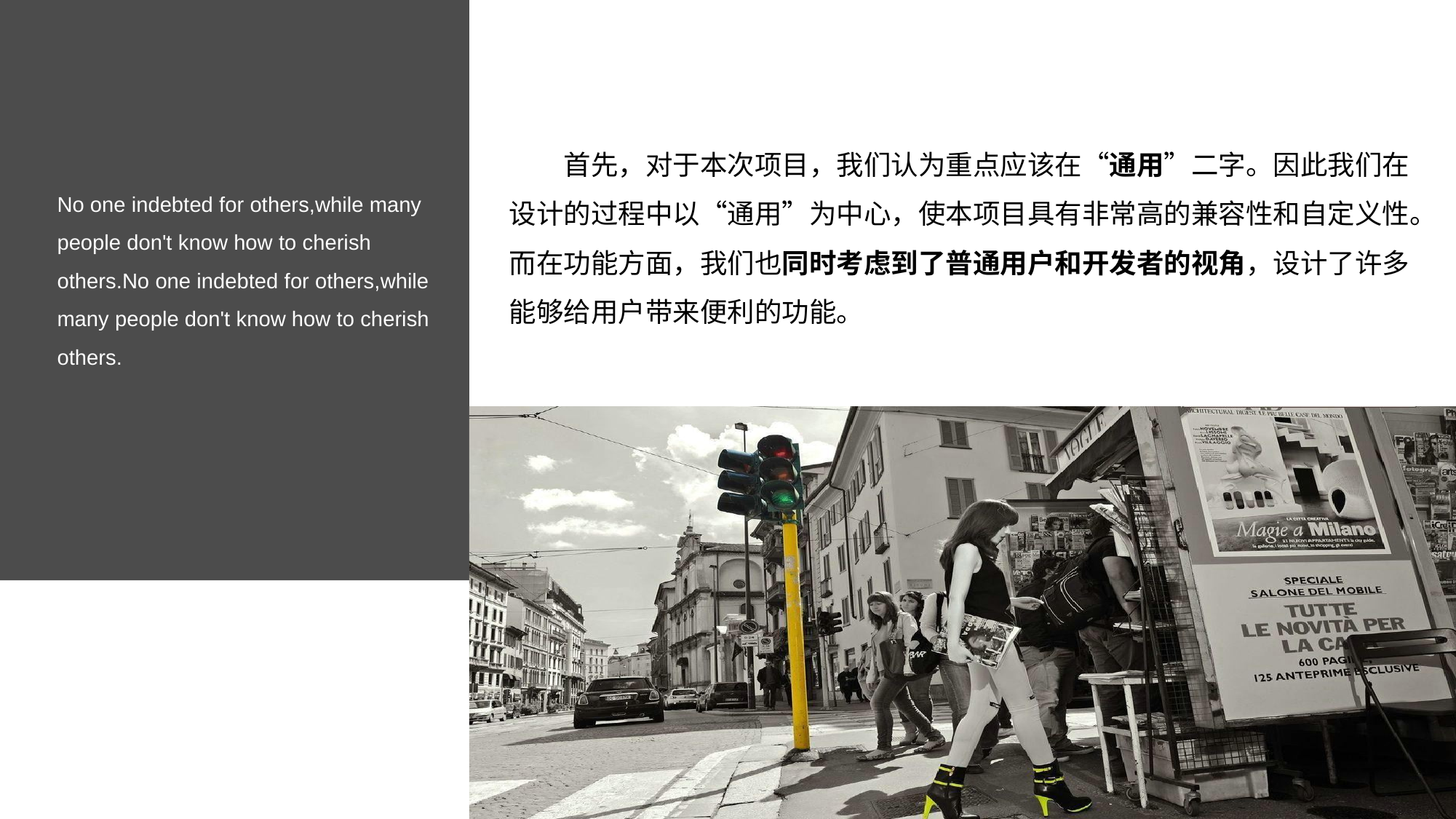

首先，对于本次项目，我们认为重点应该在“通用”二字。因此我们在设计的过程中以“通用”为中心，使本项目具有非常高的兼容性和自定义性。而在功能方面，我们也同时考虑到了普通用户和开发者的视角，设计了许多能够给用户带来便利的功能。
No one indebted for others,while many people don't know how to cherish others.No one indebted for others,while many people don't know how to cherish others.